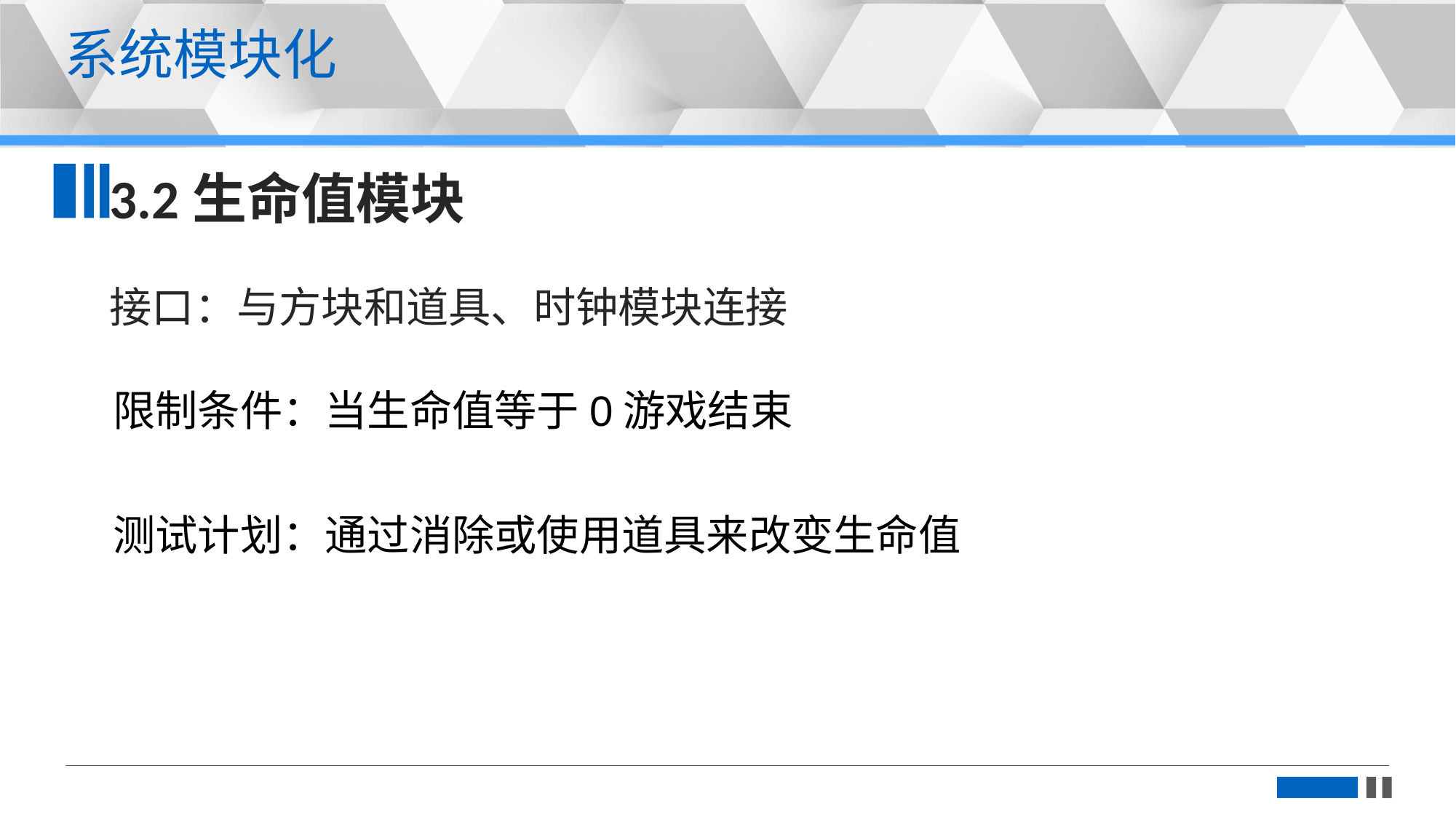

更多精品PPT模板下载：https://shop162430736.taobao.com
系统模块化

3.2生命值模块
接口：与方块和道具、时钟模块连接
限制条件：当生命值等于0游戏结束
测试计划：通过消除或使用道具来改变生命值
22